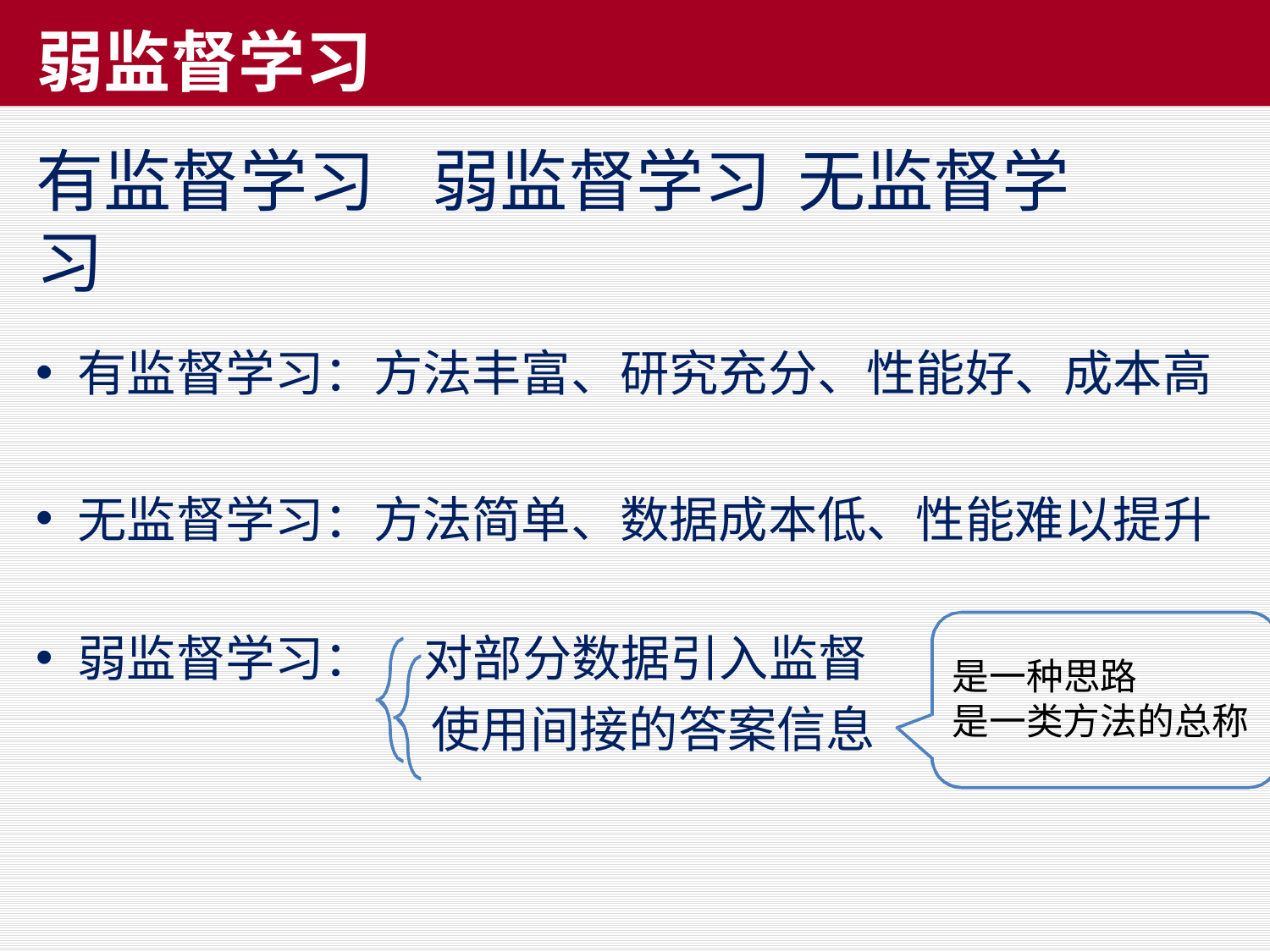

# 弱监督学习

有监督学习	 弱监督学习	无监督学习
有监督学习：方法丰富、研究充分、性能好、成本高

无监督学习：方法简单、数据成本低、性能难以提升

对部分数据引入监督 使用间接的答案信息
弱监督学习：

是一种思路
是一类方法的总称

21